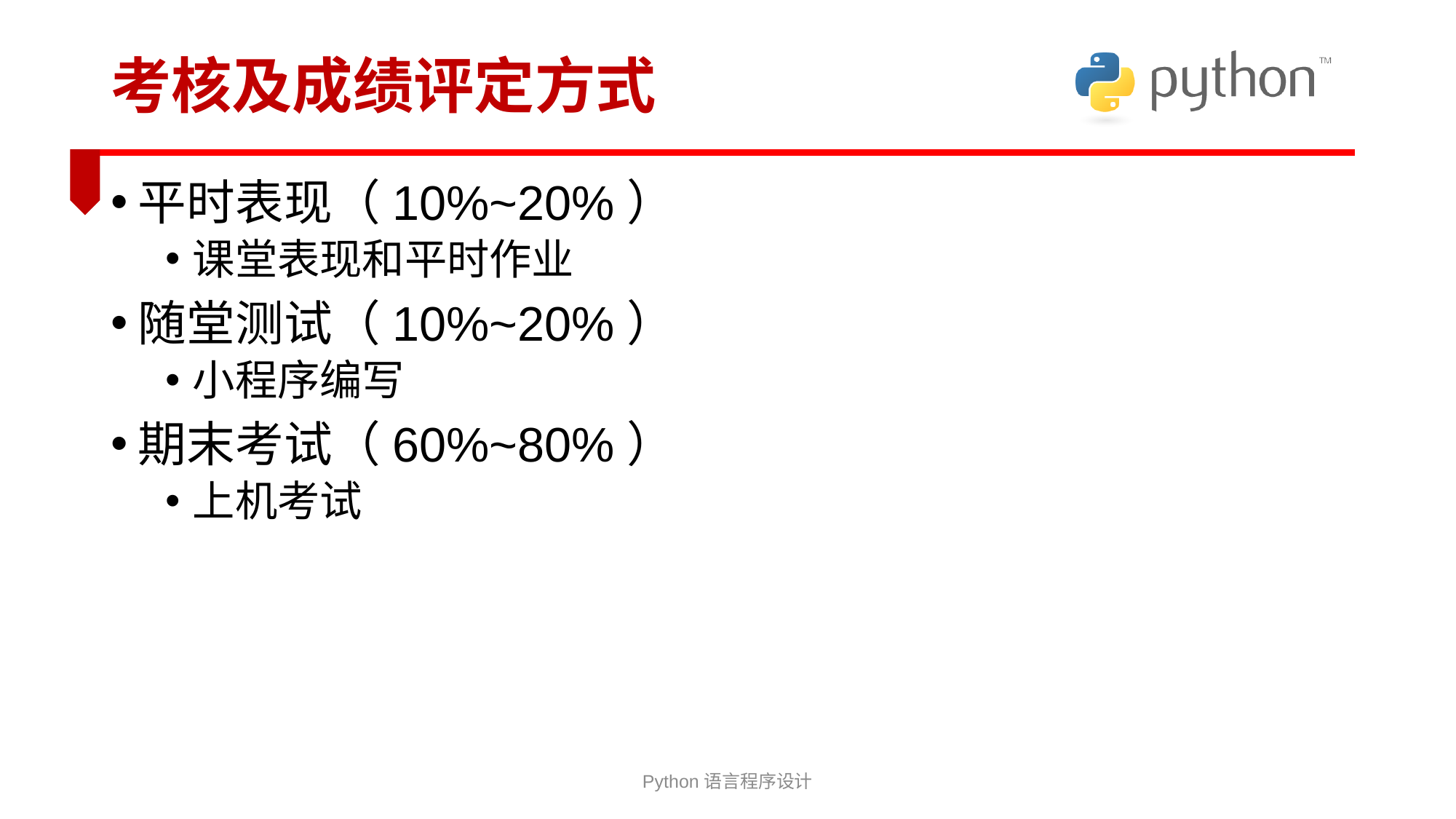

# 考核及成绩评定方式
平时表现（10%~20%）
课堂表现和平时作业
随堂测试（10%~20%）
小程序编写
期末考试（60%~80%）
上机考试

Python语言程序设计